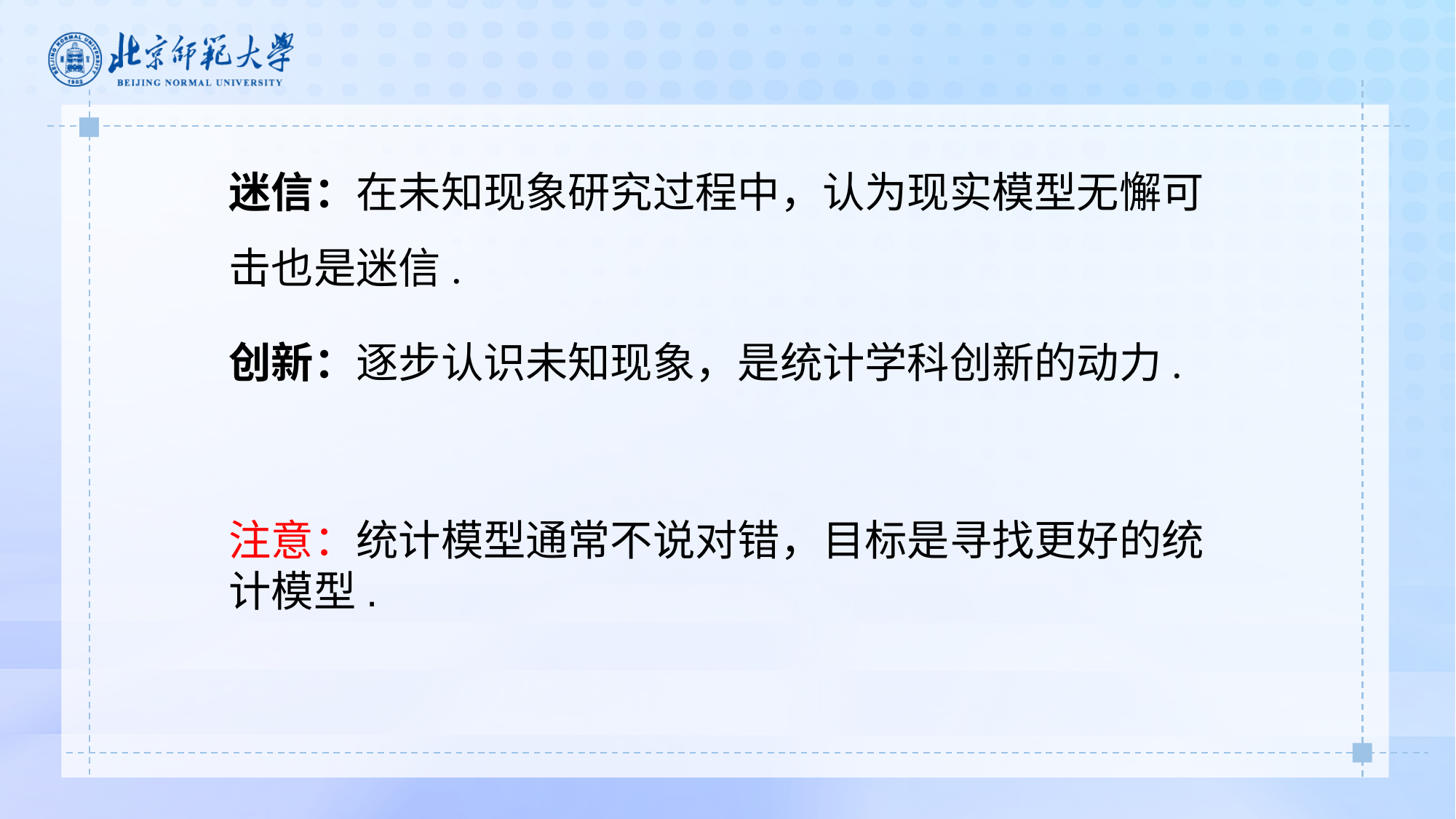

迷信：在未知现象研究过程中，认为现实模型无懈可击也是迷信.
创新：逐步认识未知现象，是统计学科创新的动力.

注意：统计模型通常不说对错，目标是寻找更好的统计模型.